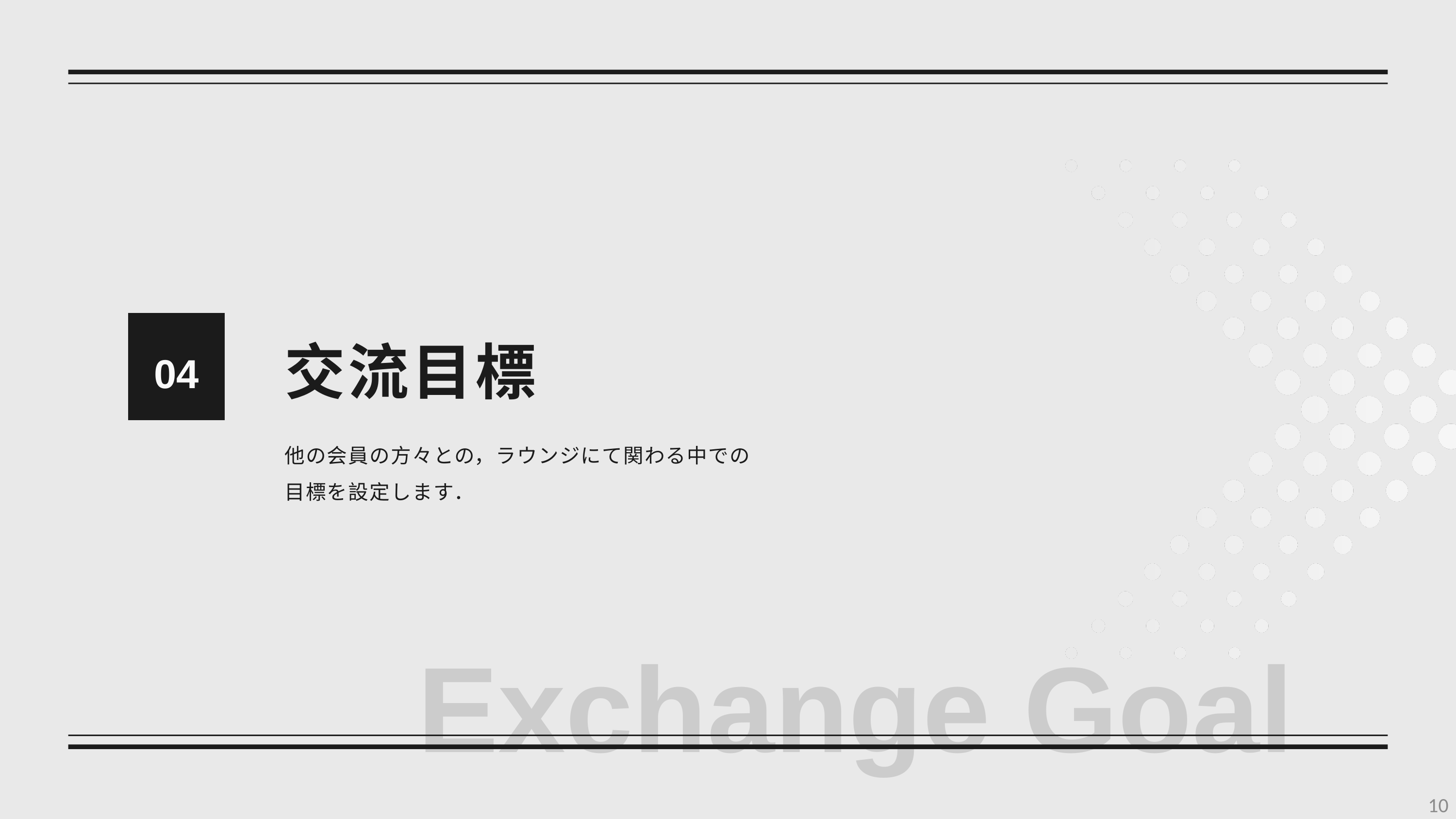

交流目標
04
他の会員の方々との，ラウンジにて関わる中での
目標を設定します．
Exchange Goal

10